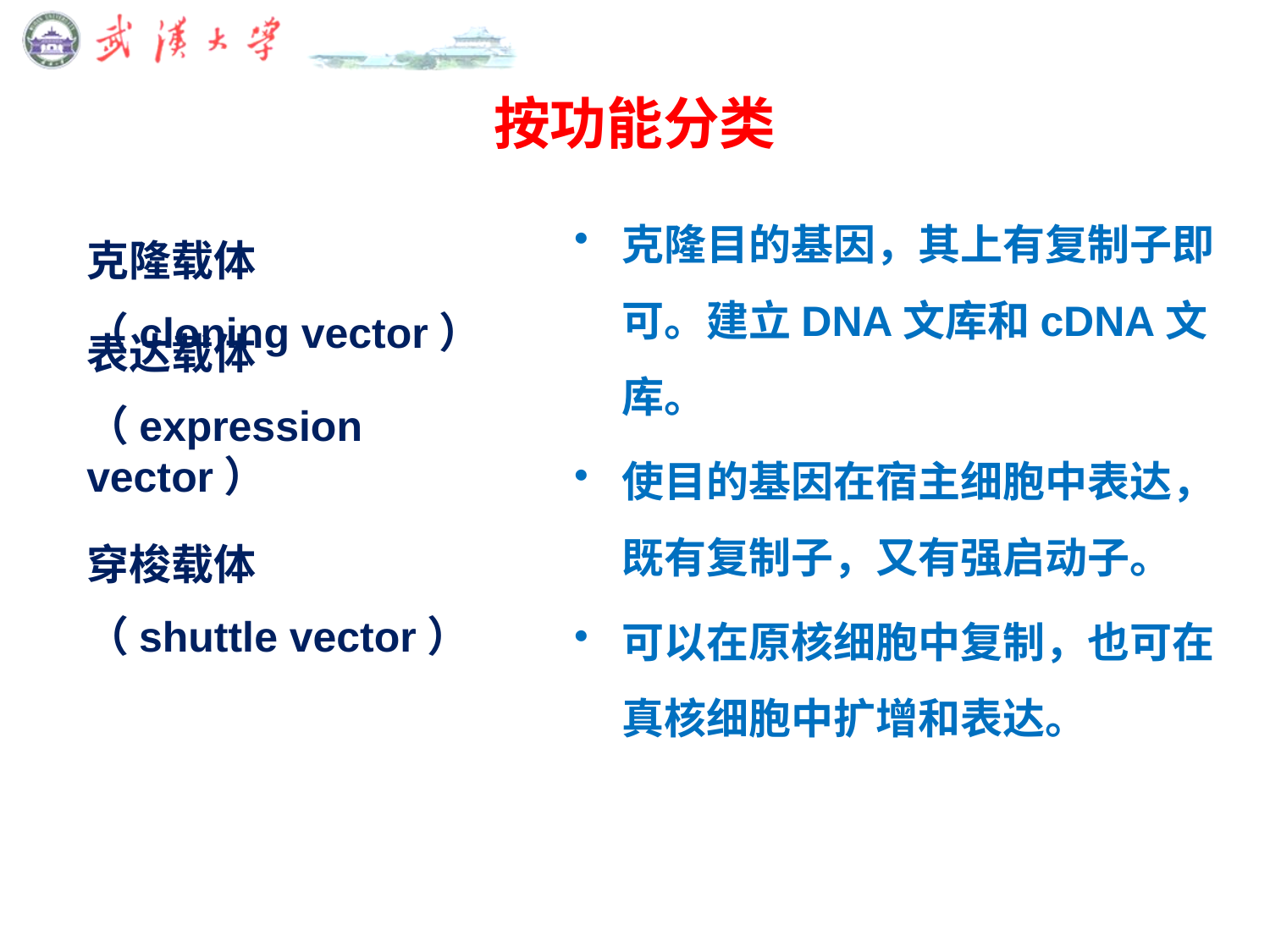

# 按功能分类
克隆目的基因，其上有复制子即可。建立DNA文库和cDNA文库。
使目的基因在宿主细胞中表达，既有复制子，又有强启动子。
可以在原核细胞中复制，也可在真核细胞中扩增和表达。

克隆载体
（cloning vector）
表达载体
（expression vector）
穿梭载体
（shuttle vector）